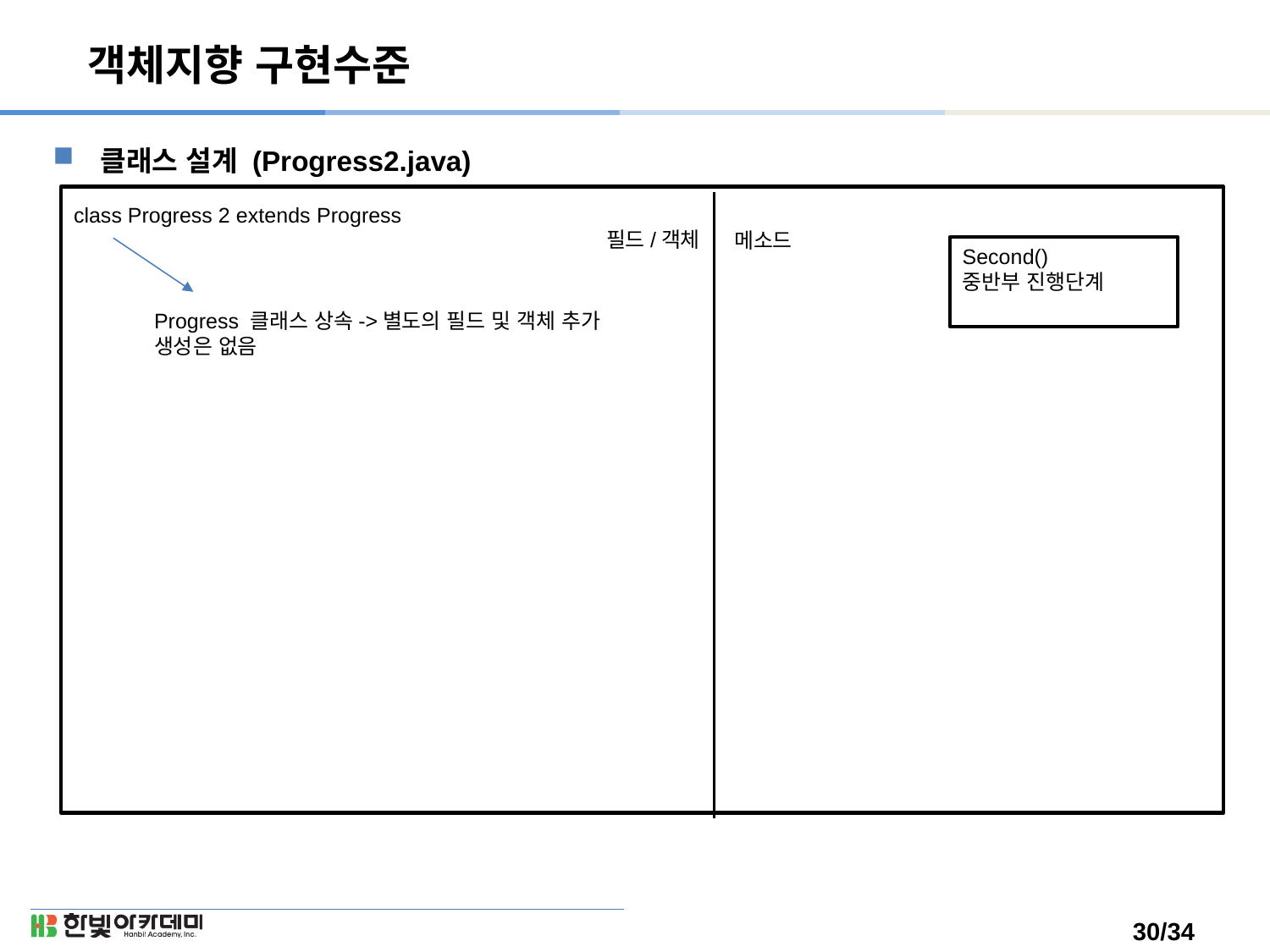

# 객체지향 구현수준
클래스 설계 (Progress2.java)

class Progress 2 extends Progress
필드/객체
메소드

Second()
중반부 진행단계
Progress 클래스 상속->별도의 필드 및 객체 추가 생성은 없음